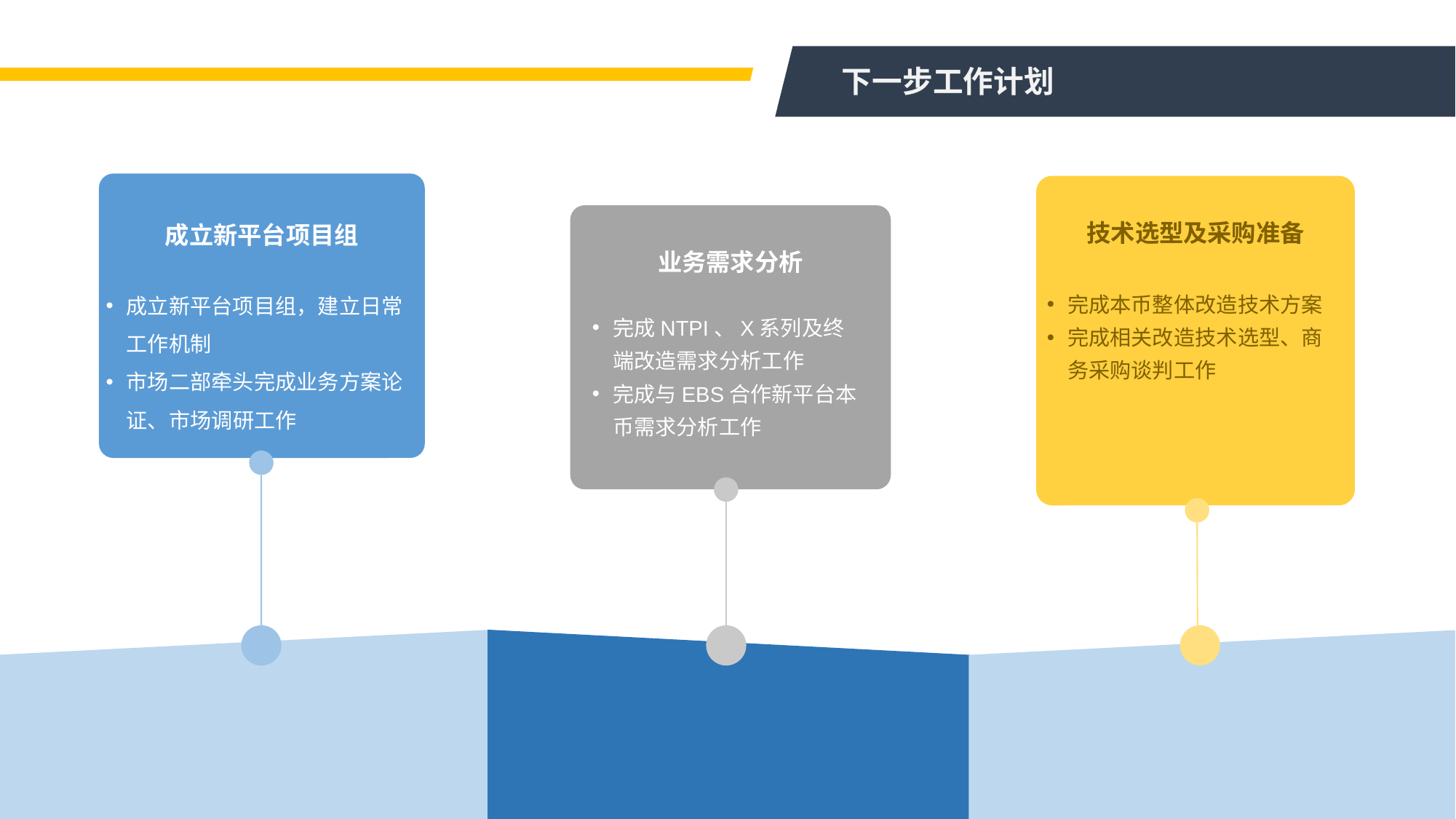

下一步工作计划

技术选型及采购准备
成立新平台项目组
业务需求分析
成立新平台项目组，建立日常工作机制
市场二部牵头完成业务方案论证、市场调研工作
完成本币整体改造技术方案
完成相关改造技术选型、商务采购谈判工作
完成NTPI、X系列及终端改造需求分析工作
完成与EBS合作新平台本币需求分析工作